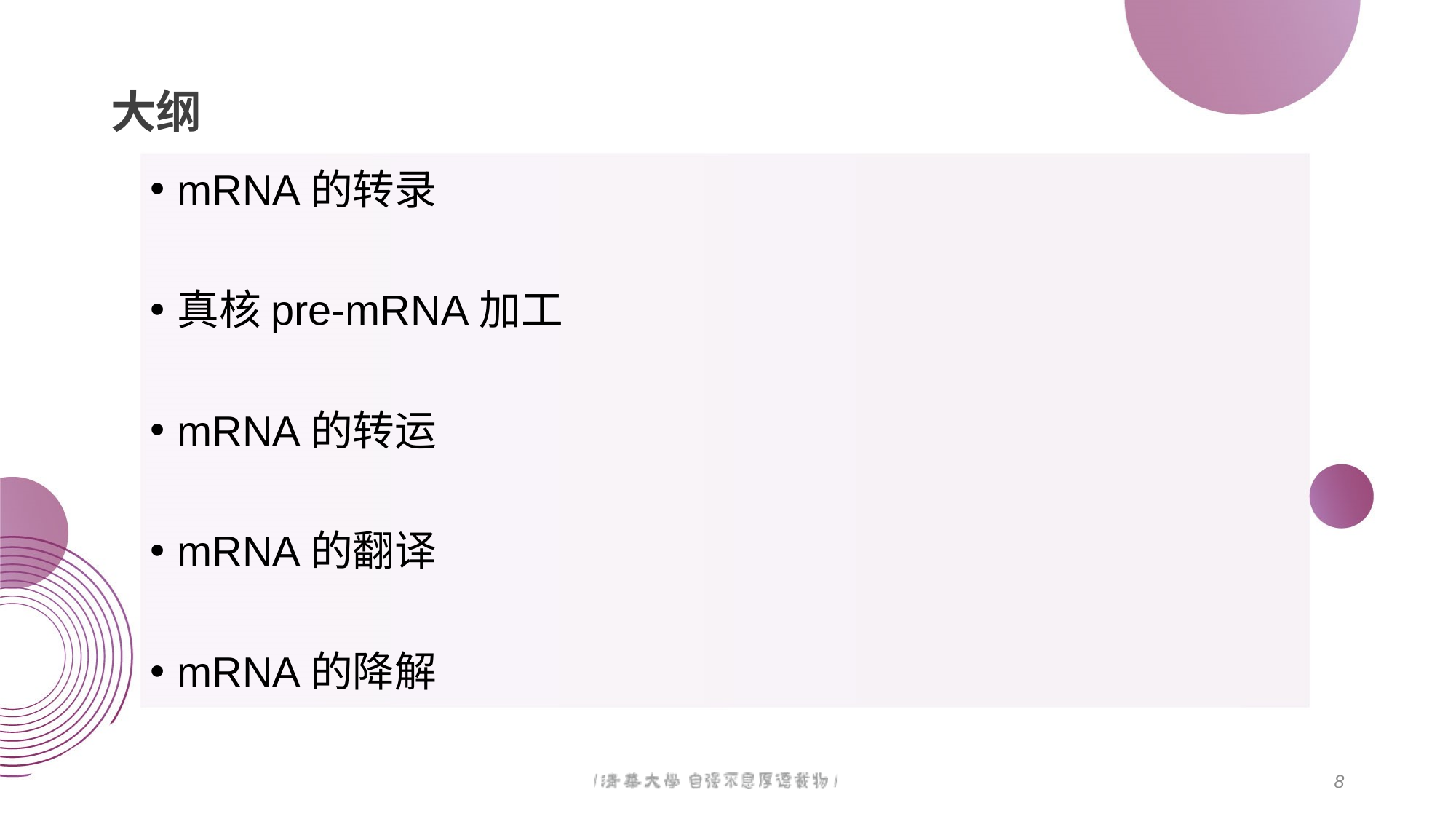

# 大纲
mRNA的转录

真核pre-mRNA加工

mRNA的转运

mRNA的翻译

mRNA的降解
8